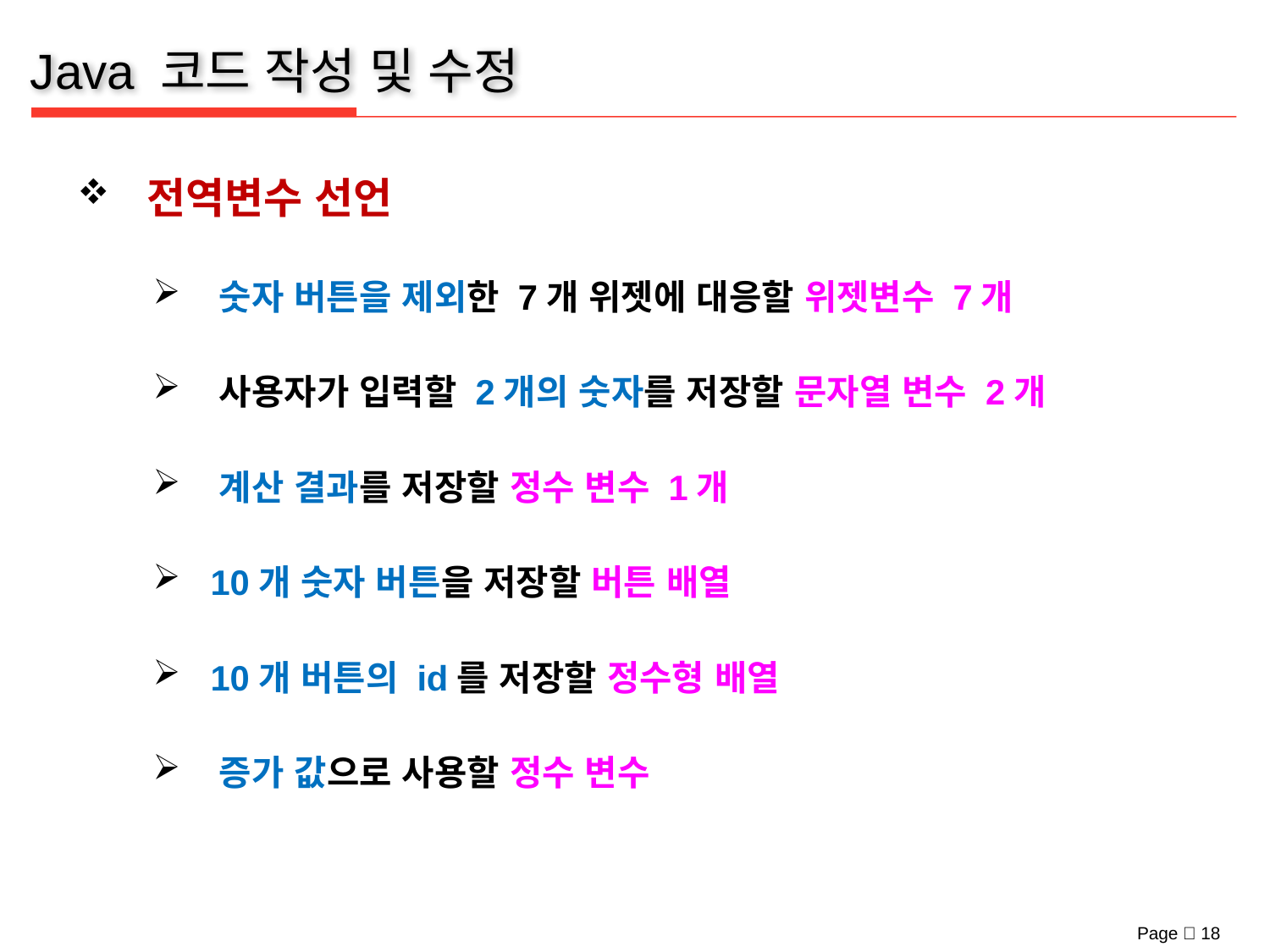

# Java 코드 작성 및 수정
 전역변수 선언
 숫자 버튼을 제외한 7개 위젯에 대응할 위젯변수 7개
 사용자가 입력할 2개의 숫자를 저장할 문자열 변수 2개
 계산 결과를 저장할 정수 변수 1개
 10개 숫자 버튼을 저장할 버튼 배열
 10개 버튼의 id를 저장할 정수형 배열
 증가 값으로 사용할 정수 변수